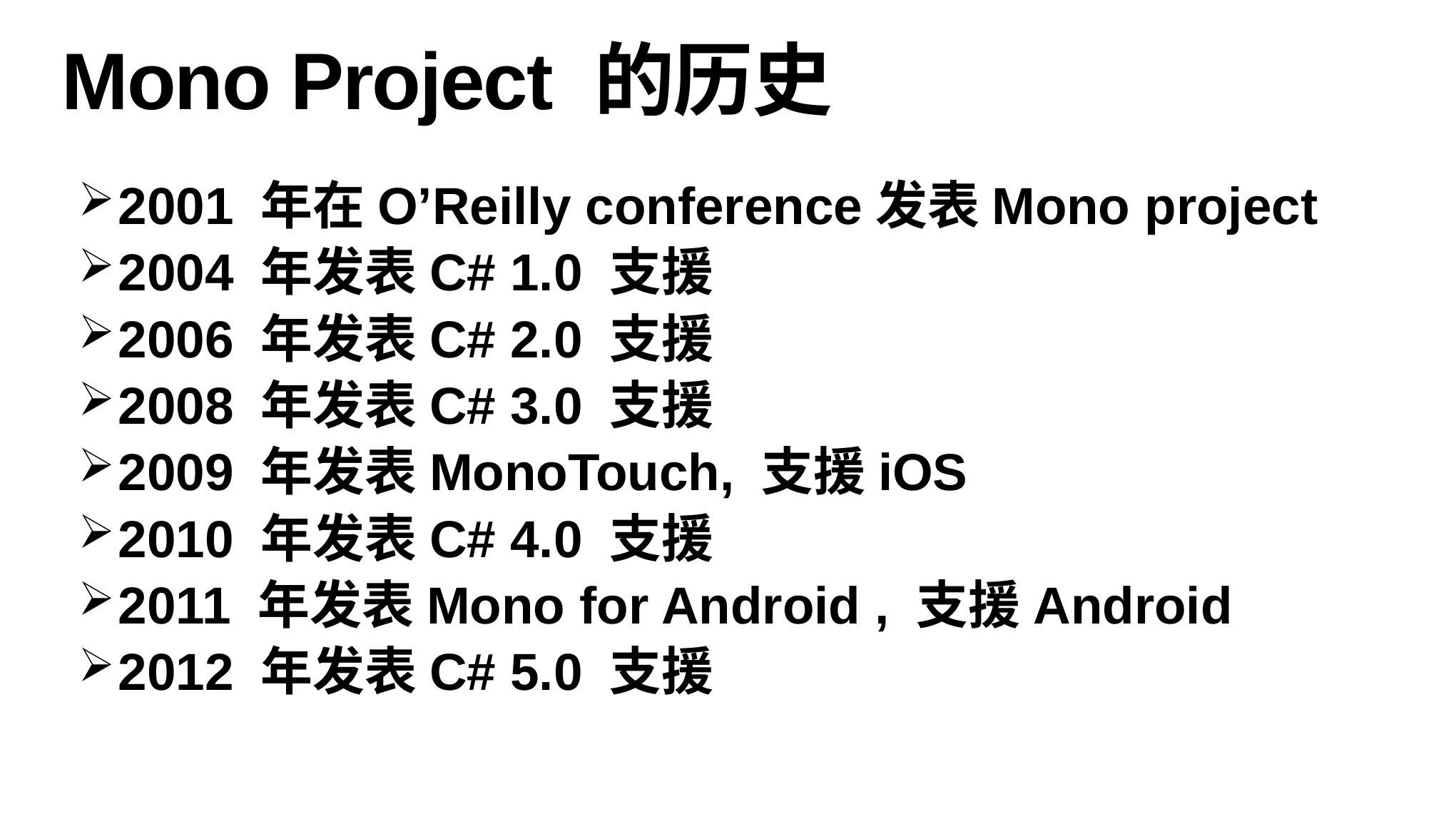

Mono Project 的历史
2001 年在O’Reilly conference发表Mono project
2004 年发表C# 1.0 支援
2006 年发表C# 2.0 支援
2008 年发表C# 3.0 支援
2009 年发表MonoTouch, 支援iOS
2010 年发表C# 4.0 支援
2011 年发表Mono for Android , 支援Android
2012 年发表C# 5.0 支援